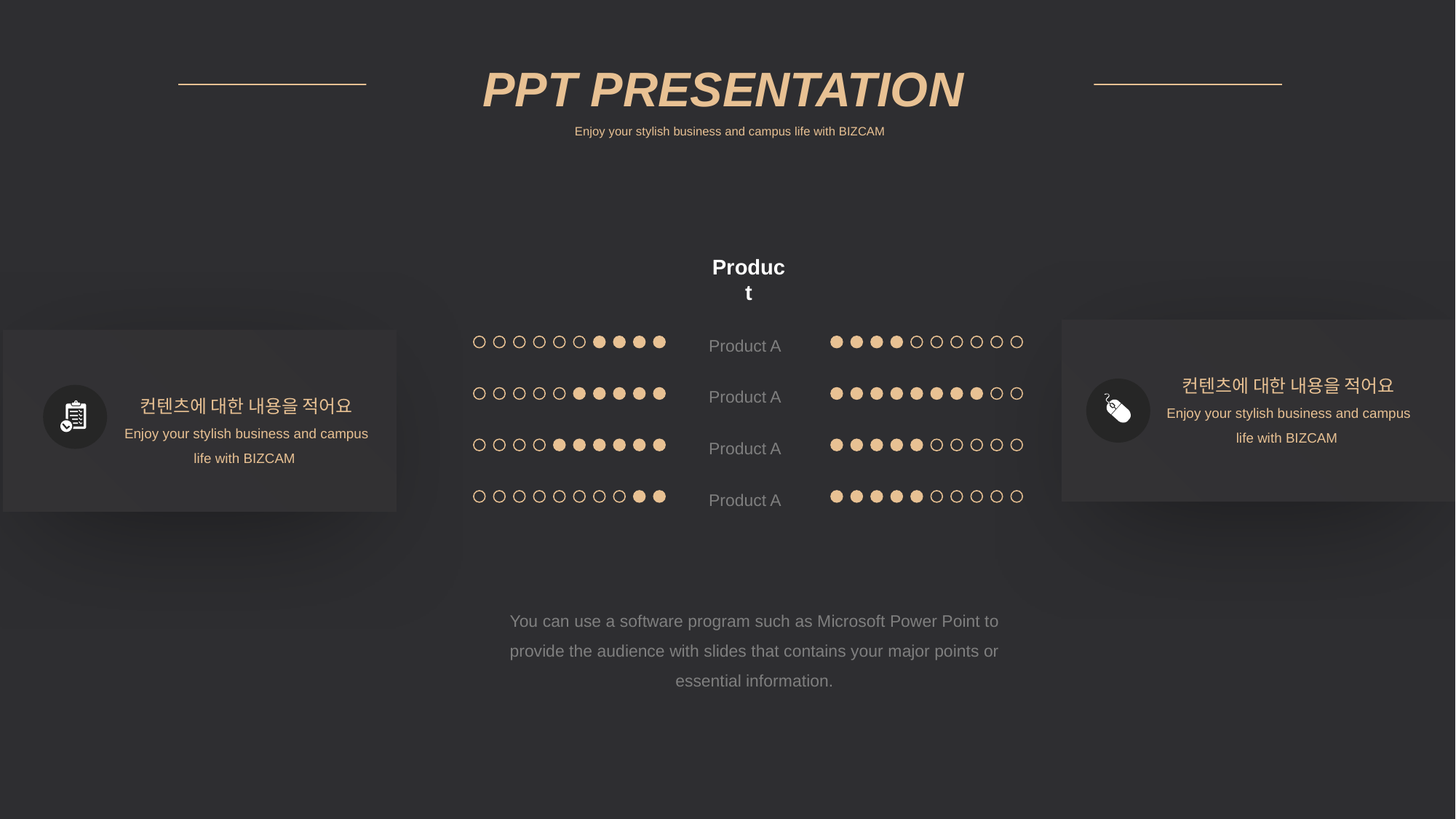

PPT PRESENTATION
Enjoy your stylish business and campus life with BIZCAM
Product
Product A

컨텐츠에 대한 내용을 적어요
Enjoy your stylish business and campus life with BIZCAM
Product A
컨텐츠에 대한 내용을 적어요
Enjoy your stylish business and campus life with BIZCAM

Product A

Product A

You can use a software program such as Microsoft Power Point to provide the audience with slides that contains your major points or essential information.